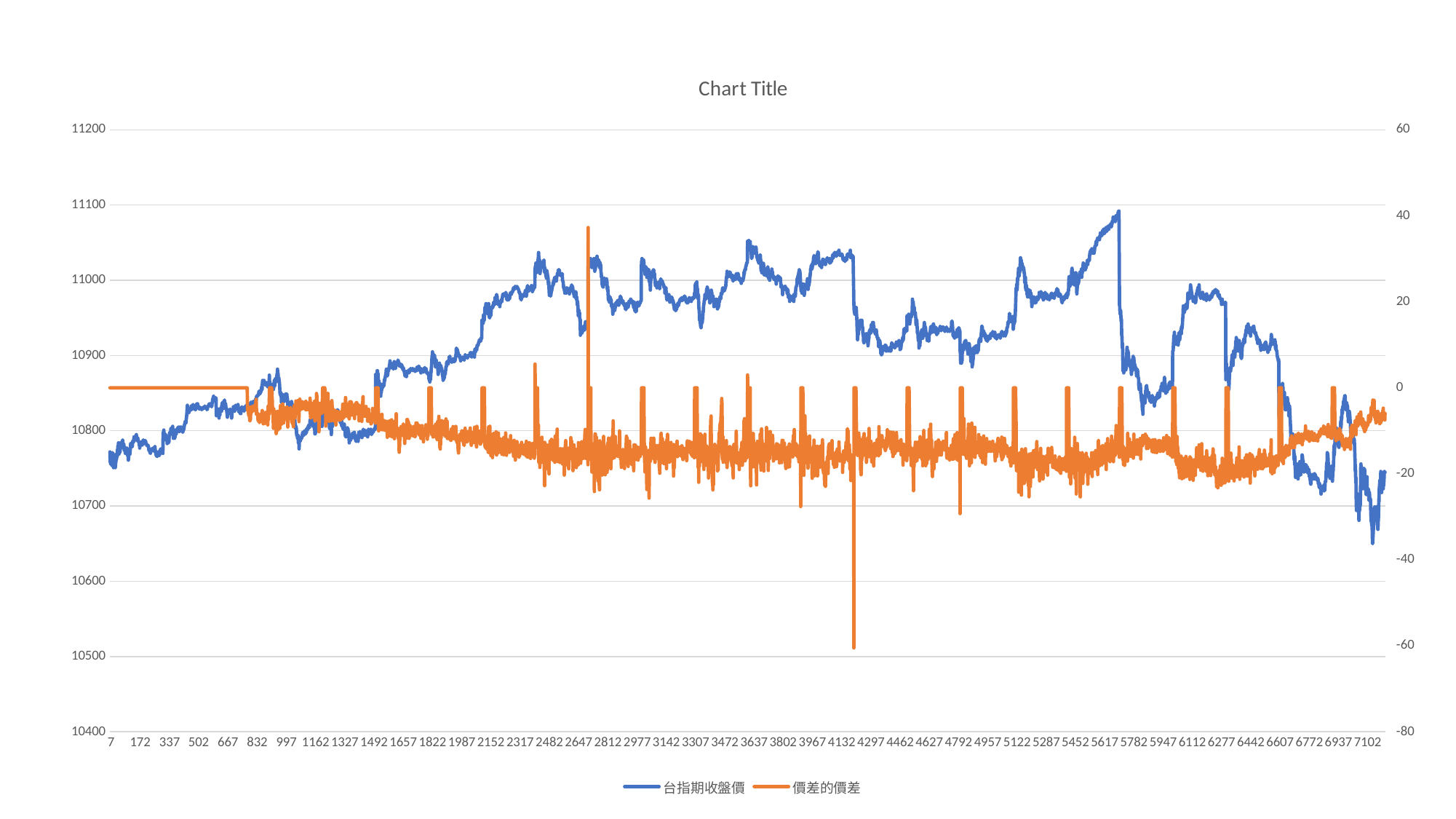

### Chart:

| Category | 台指期收盤價 | 價差的價差 |
|---|---|---|